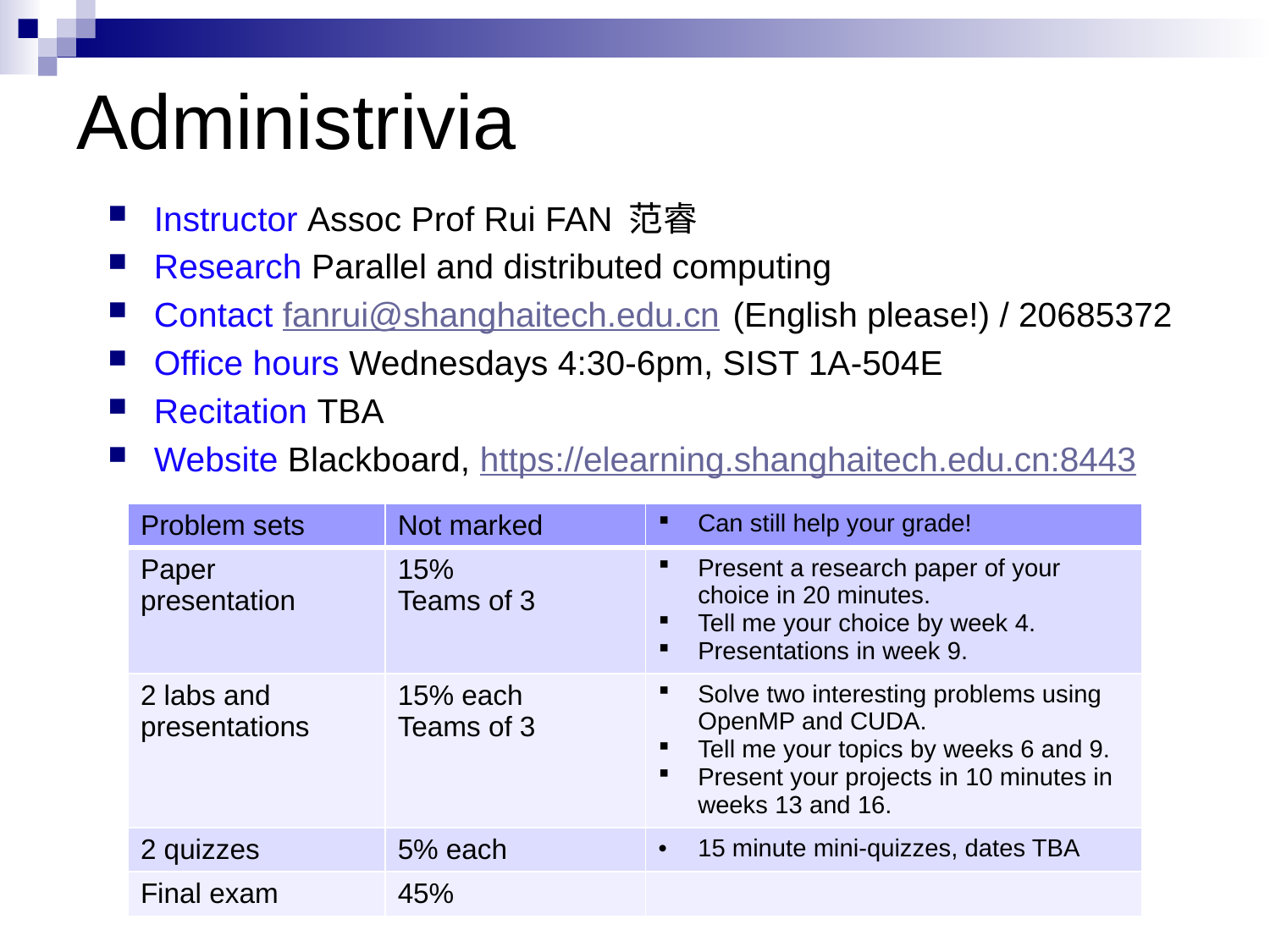

# Administrivia
Instructor Assoc Prof Rui FAN 范睿
Research Parallel and distributed computing
Contact fanrui@shanghaitech.edu.cn (English please!) / 20685372
Office hours Wednesdays 4:30-6pm, SIST 1A-504E
Recitation TBA
Website Blackboard, https://elearning.shanghaitech.edu.cn:8443

| Problem sets | Not marked | Can still help your grade! |
| --- | --- | --- |
| Paper presentation | 15% Teams of 3 | Present a research paper of your choice in 20 minutes. Tell me your choice by week 4. Presentations in week 9. |
| 2 labs and presentations | 15% each Teams of 3 | Solve two interesting problems using OpenMP and CUDA. Tell me your topics by weeks 6 and 9. Present your projects in 10 minutes in weeks 13 and 16. |
| 2 quizzes | 5% each | 15 minute mini-quizzes, dates TBA |
| Final exam | 45% |  |